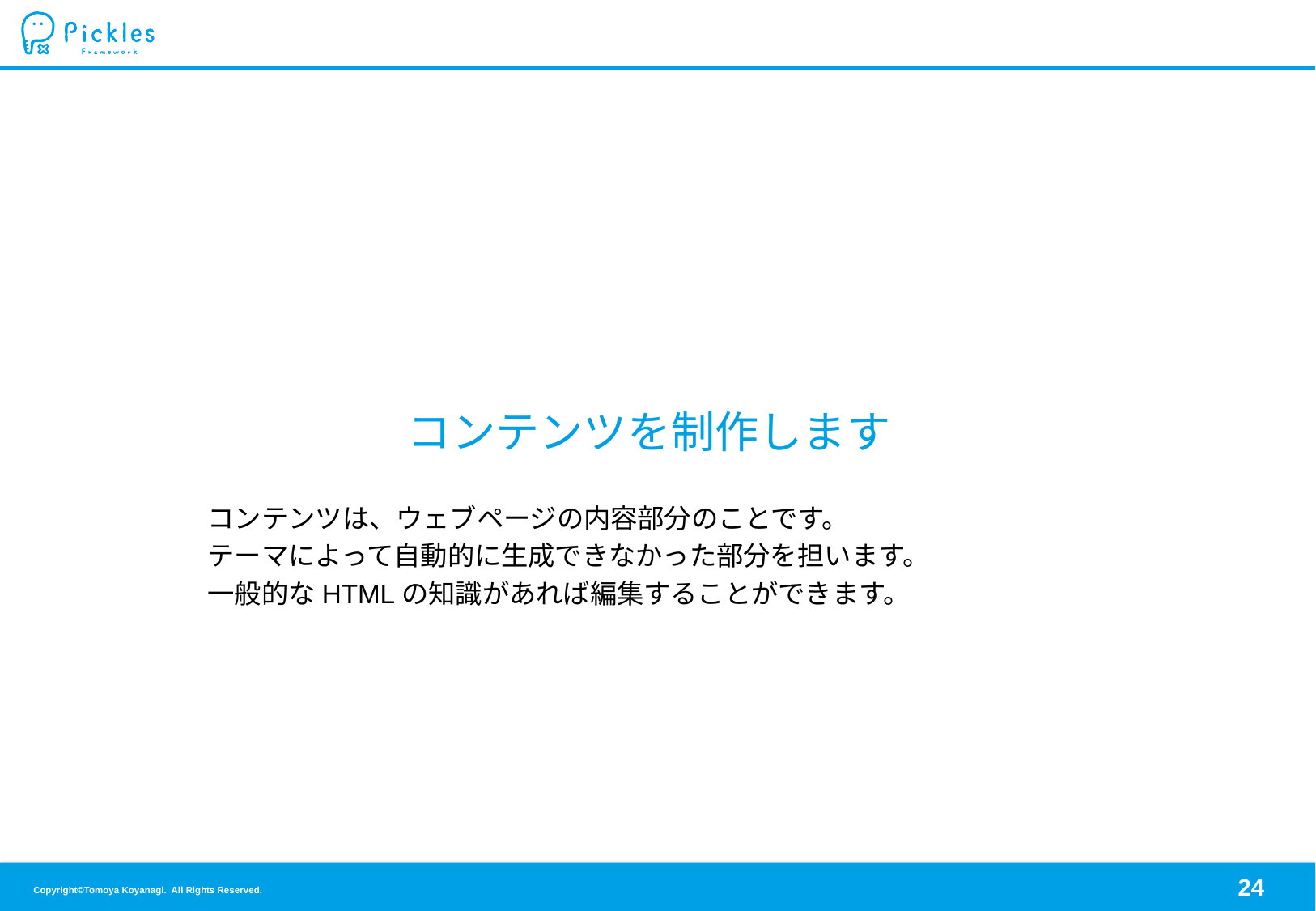

# コンテンツを制作します
コンテンツは、ウェブページの内容部分のことです。
テーマによって自動的に生成できなかった部分を担います。
一般的なHTMLの知識があれば編集することができます。
24